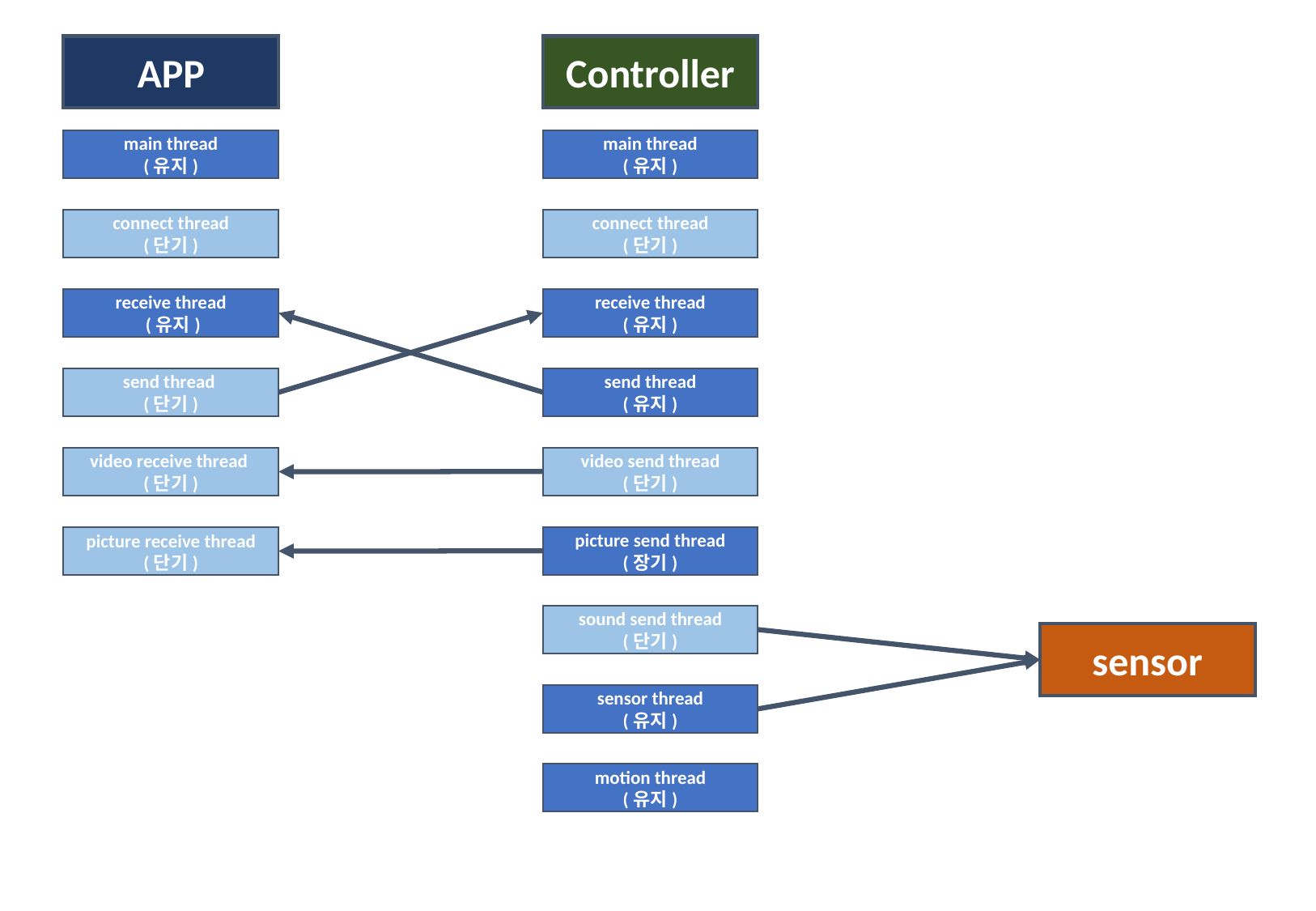

APP
Controller
main thread
(유지)
main thread
(유지)
connect thread
(단기)
connect thread
(단기)
receive thread
(유지)
receive thread
 (유지)
send thread
(유지)
send thread
(단기)
video send thread
(단기)
video receive thread
(단기)
picture send thread
(장기)
picture receive thread (단기)
sound send thread
(단기)
sensor
sensor thread
(유지)
motion thread
(유지)